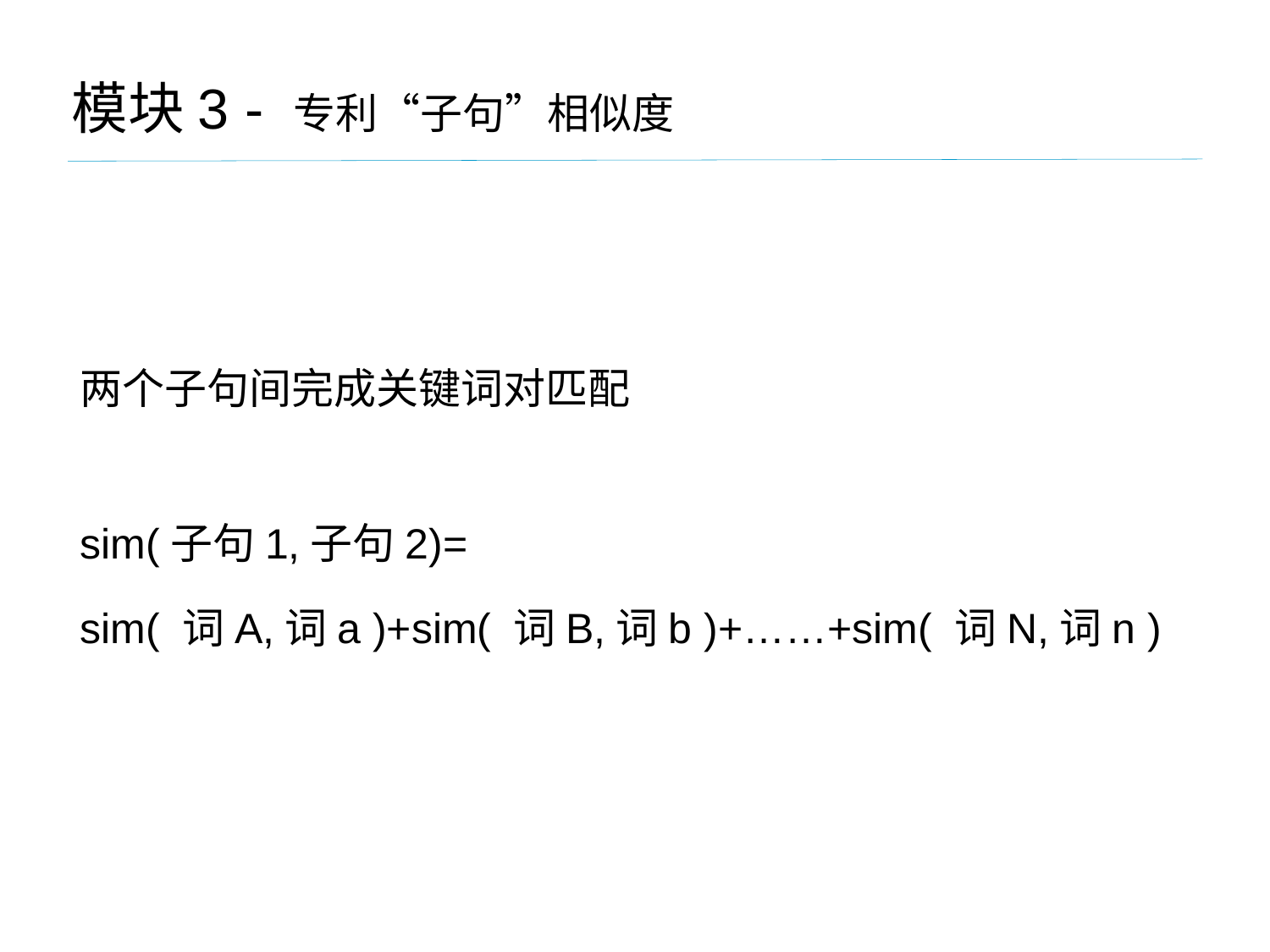

模块3 - 专利“子句”相似度

两个子句间完成关键词对匹配

sim(子句1,子句2)=
sim( 词A,词a )+sim( 词B,词b )+……+sim( 词N,词n )